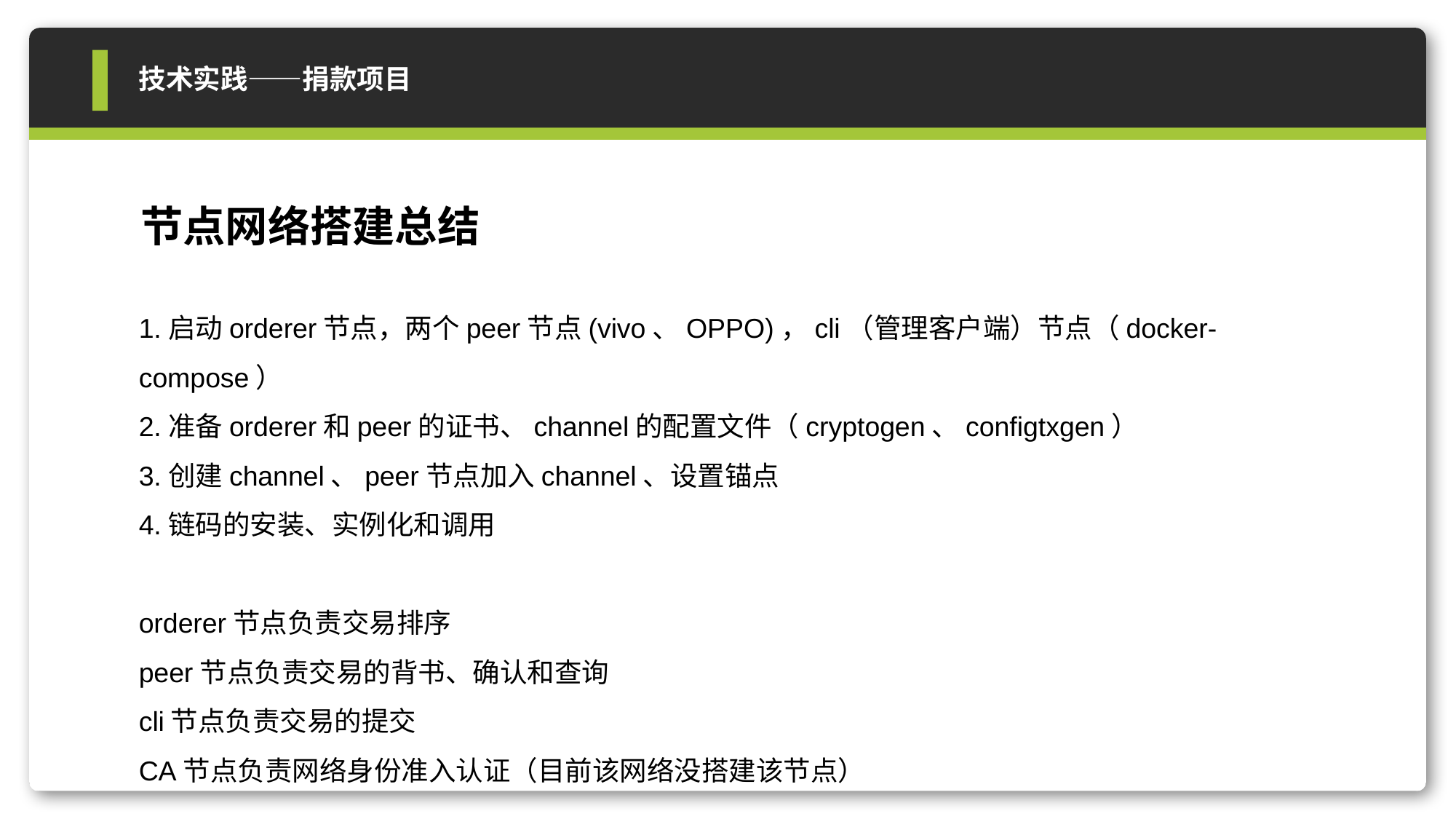

技术实践——捐款项目
节点网络搭建总结
1.启动orderer节点，两个peer节点(vivo、OPPO)，cli（管理客户端）节点（docker-compose）
2.准备orderer和peer的证书、channel的配置文件（cryptogen、configtxgen）
3.创建channel、peer节点加入channel、设置锚点
4.链码的安装、实例化和调用

orderer节点负责交易排序
peer节点负责交易的背书、确认和查询
cli节点负责交易的提交
CA节点负责网络身份准入认证（目前该网络没搭建该节点）